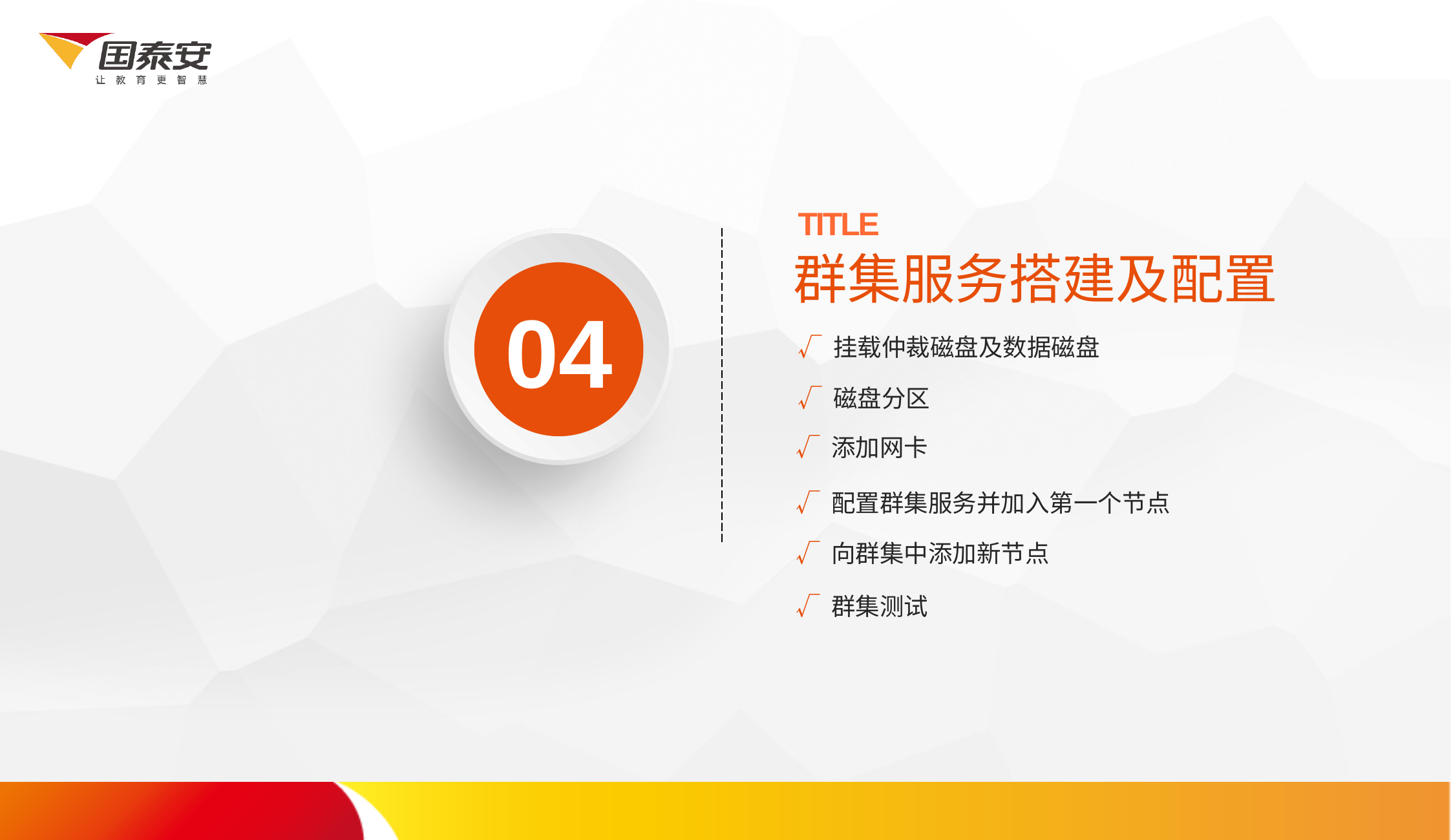

TITLE

群集服务搭建及配置

04
√ 挂载仲裁磁盘及数据磁盘
√ 磁盘分区
√ 添加网卡
√ 配置群集服务并加入第一个节点
√ 向群集中添加新节点
√ 群集测试